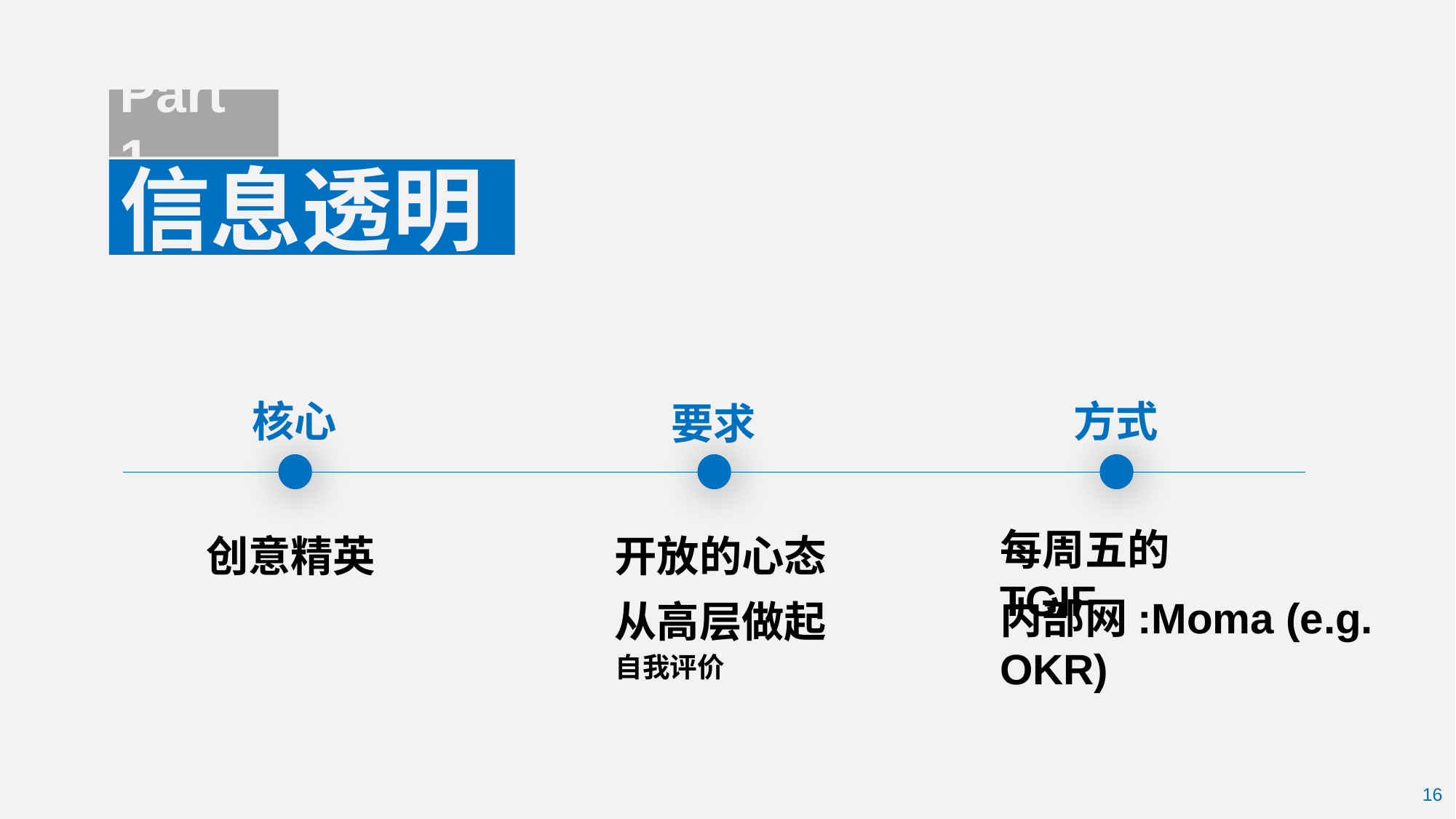

Part 1
信息透明
核心
方式
要求

每周五的TGIF
创意精英
开放的心态
内部网:Moma (e.g. OKR)
从高层做起
自我评价
16